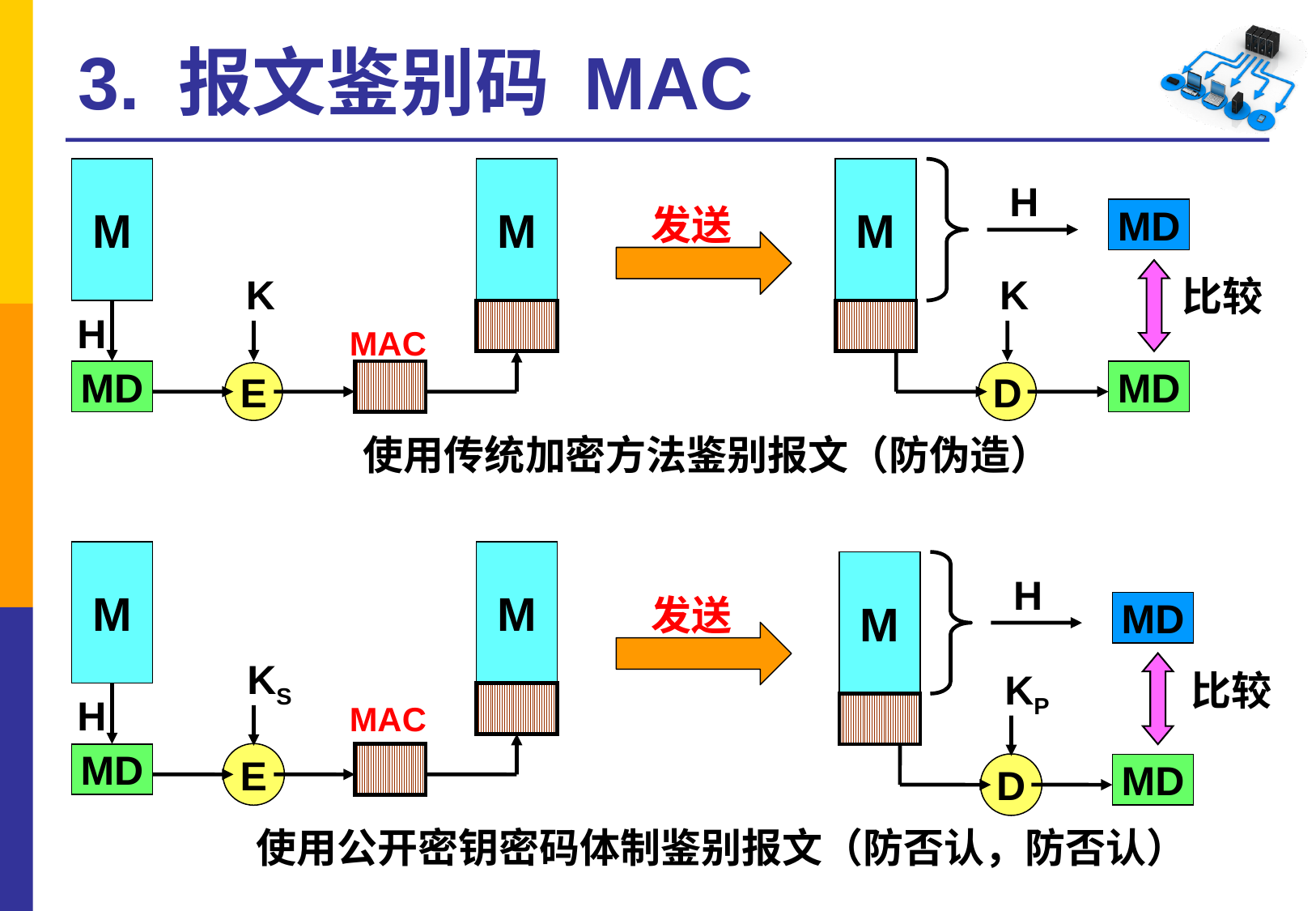

# 3. 报文鉴别码 MAC
M
M
K

H
MAC

MD

E

M

H
MD

K
比较

MD
D

发送

使用传统加密方法鉴别报文（防伪造）
M
M
KS

H
MAC

E
MD

M

H
MD

KP
比较

D
MD

发送

使用公开密钥密码体制鉴别报文（防否认，防否认）